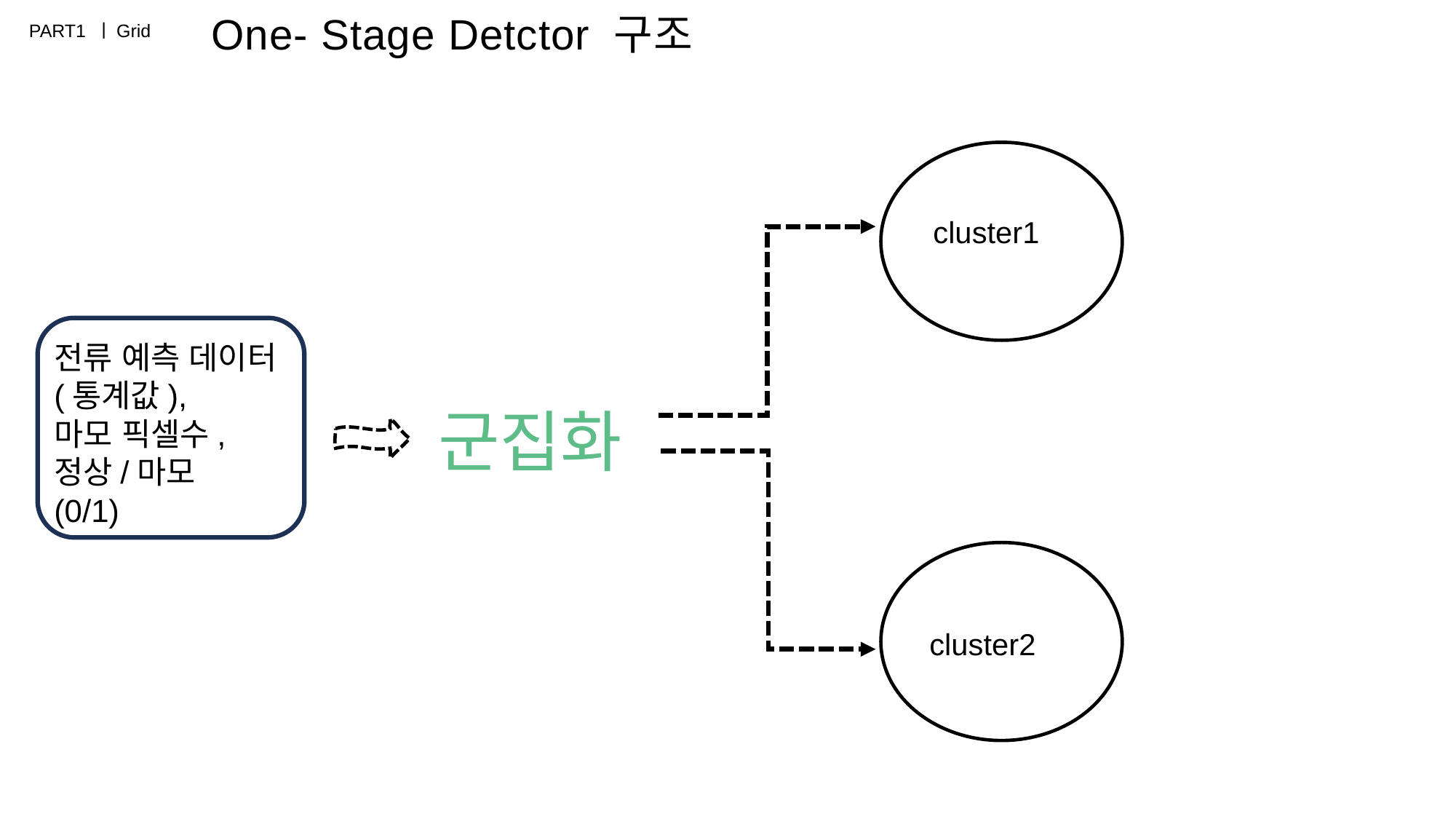

글씨체

글씨체
One- Stage Detctor 구조
PART1 ㅣGrid
글씨체
글씨체
COMPANY
CLCU

cluster1

전류 예측 데이터 (통계값),
마모 픽셀수, 정상/마모
(0/1)

군집화

CLCU
cluster2